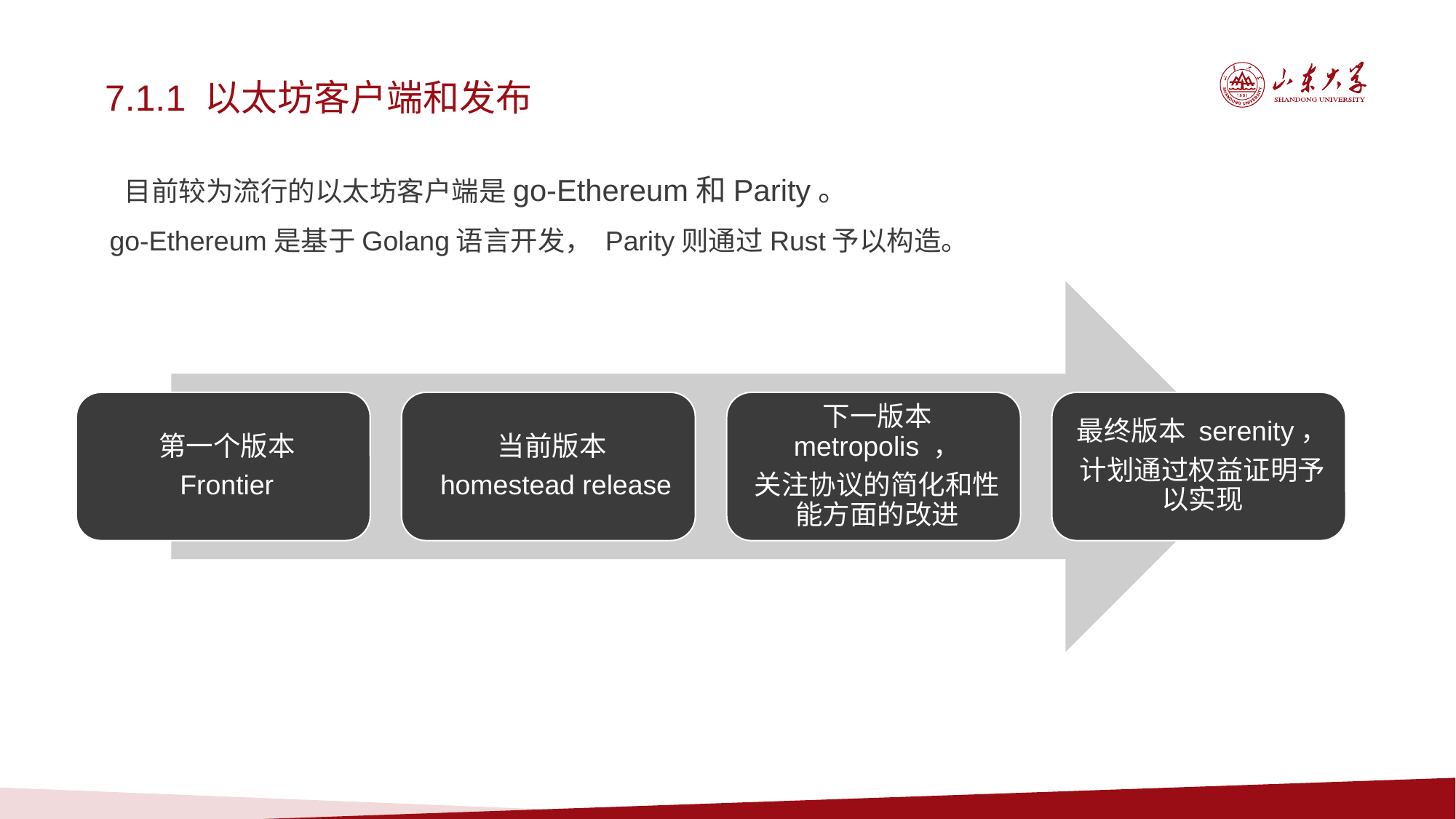

7.1.1 以太坊客户端和发布
     目前较为流行的以太坊客户端是go-Ethereum和Parity。
   go-Ethereum是基于Golang语言开发， Parity则通过Rust予以构造。
第一个版本
Frontier
当前版本
 homestead release
下一版本 metropolis ，
关注协议的简化和性能方面的改进
最终版本 serenity，
计划通过权益证明予以实现